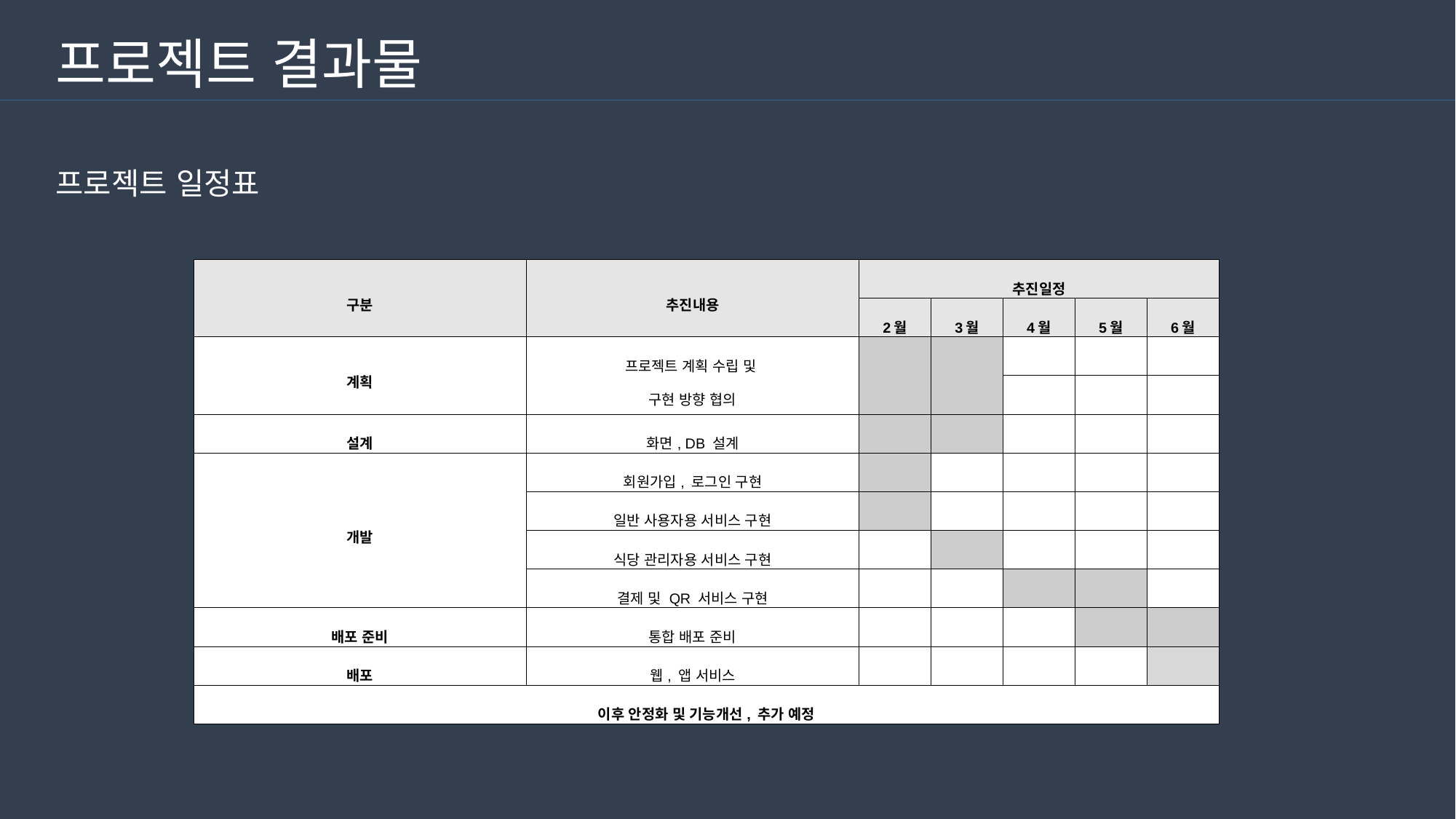

프로젝트 결과물
프로젝트 일정표
| 구분 | 추진내용 | 추진일정 |  |  |  |  |
| --- | --- | --- | --- | --- | --- | --- |
|  |  | 2월 | 3월 | 4월 | 5월 | 6월 |
| 계획 | 프로젝트 계획 수립 및 구현 방향 협의 |  |  |  |  |  |
|  |  |  |  |  |  |  |
| 설계 | 화면, DB 설계 |  |  |  |  |  |
| 개발 | 회원가입, 로그인 구현 |  |  |  |  |  |
|  | 일반 사용자용 서비스 구현 |  |  |  |  |  |
|  | 식당 관리자용 서비스 구현 |  |  |  |  |  |
|  | 결제 및 QR 서비스 구현 |  |  |  |  |  |
| 배포 준비 | 통합 배포 준비 |  |  |  |  |  |
| 배포 | 웹, 앱 서비스 |  |  |  |  |  |
| 이후 안정화 및 기능개선, 추가 예정 |  |  |  |  |  |  |